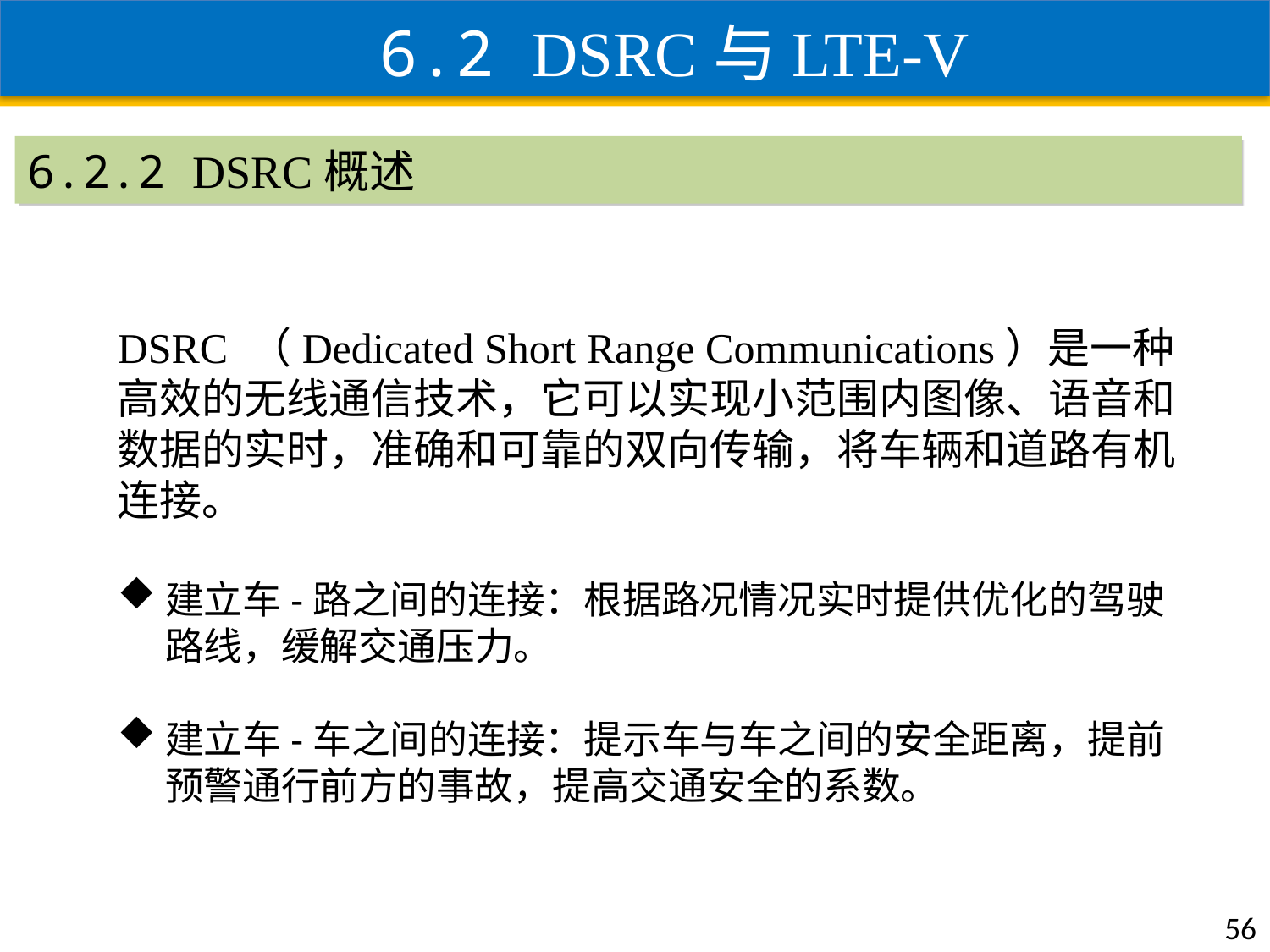

6.2 DSRC与LTE-V
6.2.2 DSRC概述
DSRC （Dedicated Short Range Communications）是一种高效的无线通信技术，它可以实现小范围内图像、语音和数据的实时，准确和可靠的双向传输，将车辆和道路有机连接。

建立车-路之间的连接：根据路况情况实时提供优化的驾驶路线，缓解交通压力。

建立车-车之间的连接：提示车与车之间的安全距离，提前预警通行前方的事故，提高交通安全的系数。

56